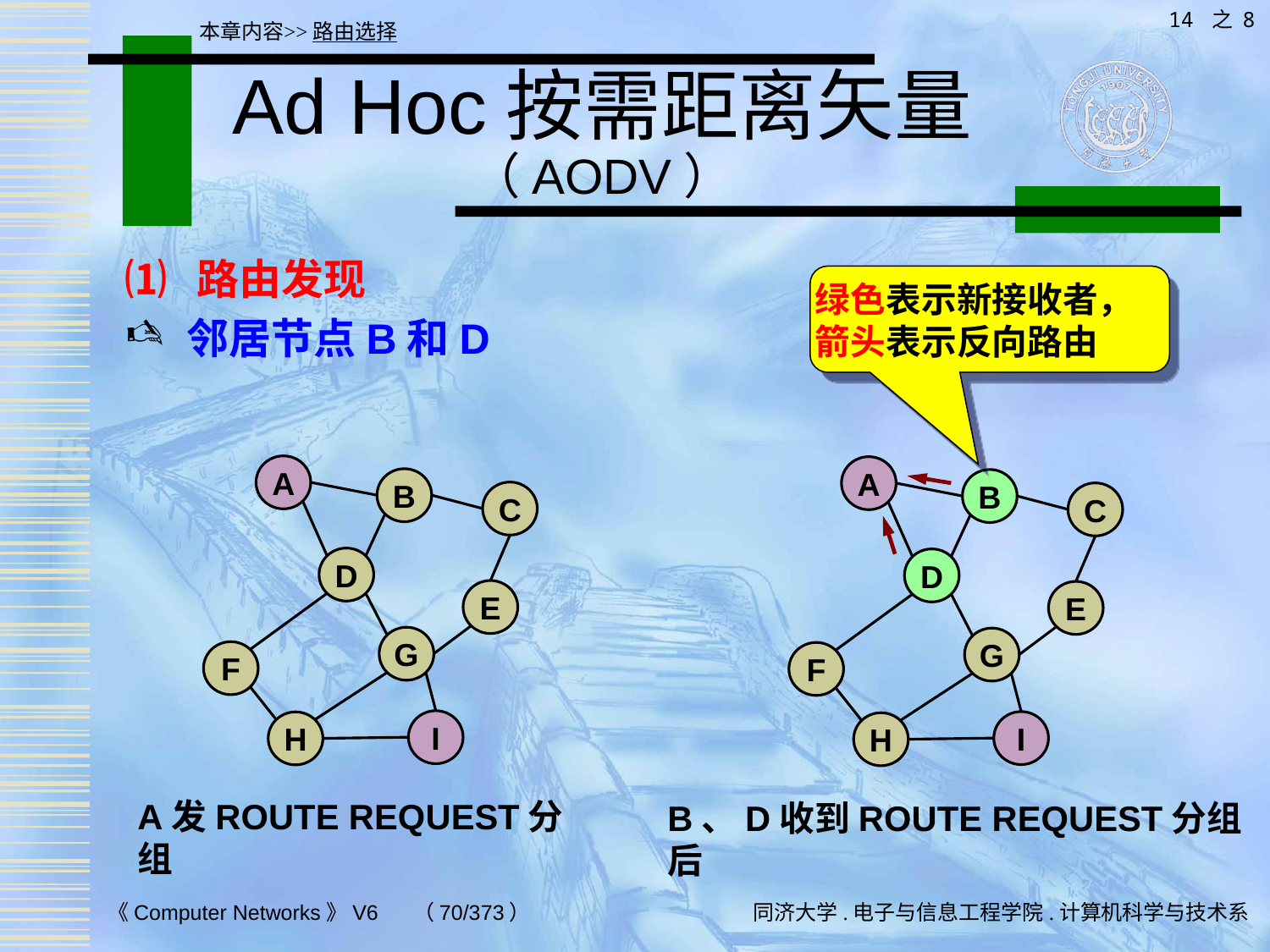

14 之 8
本章内容>>路由选择
# Ad Hoc按需距离矢量（AODV）
⑴  路由发现
邻居节点B和D

绿色表示新接收者，箭头表示反向路由
A
A
B
B

C
C

D
D
E
E
G
G
F
F
I
I
H
H
A发ROUTE REQUEST分组
B、D收到ROUTE REQUEST分组后